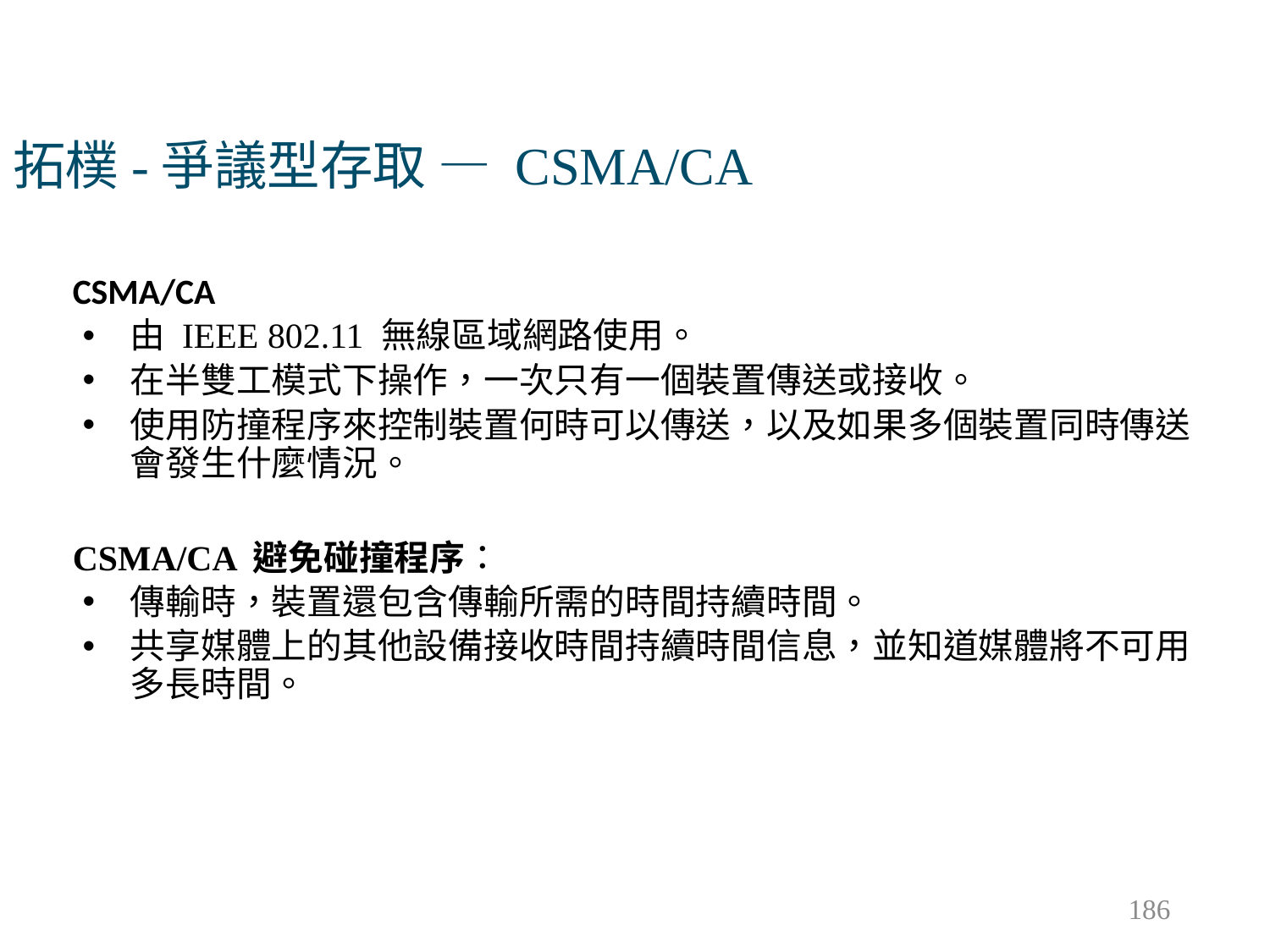

拓樸-爭議型存取 — CSMA/CA
CSMA/CA
由 IEEE 802.11 無線區域網路使用。
在半雙工模式下操作，一次只有一個裝置傳送或接收。
使用防撞程序來控制裝置何時可以傳送，以及如果多個裝置同時傳送會發生什麼情況。

CSMA/CA 避免碰撞程序：
傳輸時，裝置還包含傳輸所需的時間持續時間。
共享媒體上的其他設備接收時間持續時間信息，並知道媒體將不可用多長時間。

186